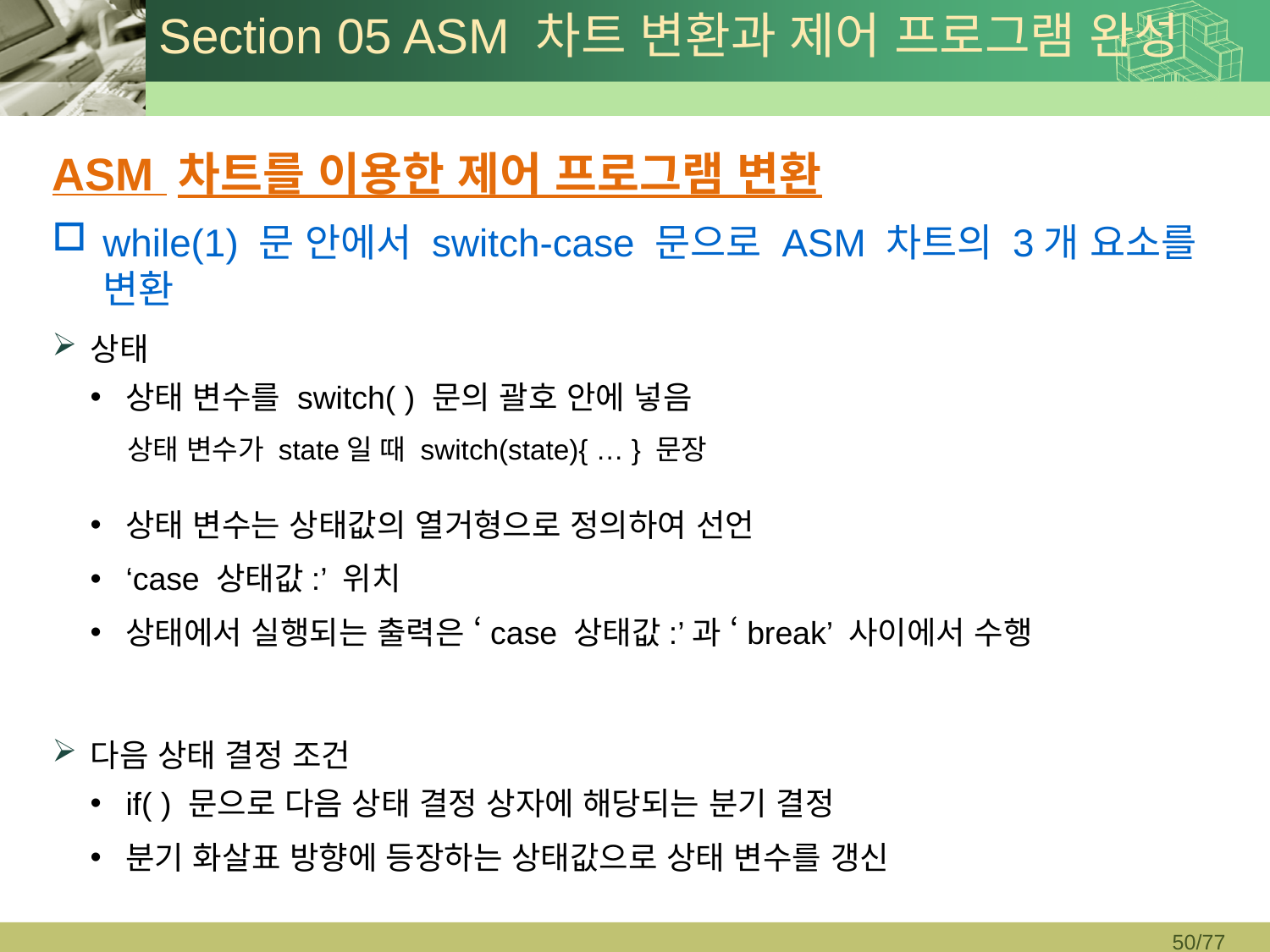

# Section 05 ASM 차트 변환과 제어 프로그램 완성
ASM 차트를 이용한 제어 프로그램 변환
while(1) 문 안에서 switch-case 문으로 ASM 차트의 3개 요소를 변환
상태
상태 변수를 switch( ) 문의 괄호 안에 넣음
상태 변수가 state일 때 switch(state){ … } 문장
상태 변수는 상태값의 열거형으로 정의하여 선언
‘case 상태값:’ 위치
상태에서 실행되는 출력은 ‘case 상태값:’과 ‘break’ 사이에서 수행

다음 상태 결정 조건
if( ) 문으로 다음 상태 결정 상자에 해당되는 분기 결정
분기 화살표 방향에 등장하는 상태값으로 상태 변수를 갱신